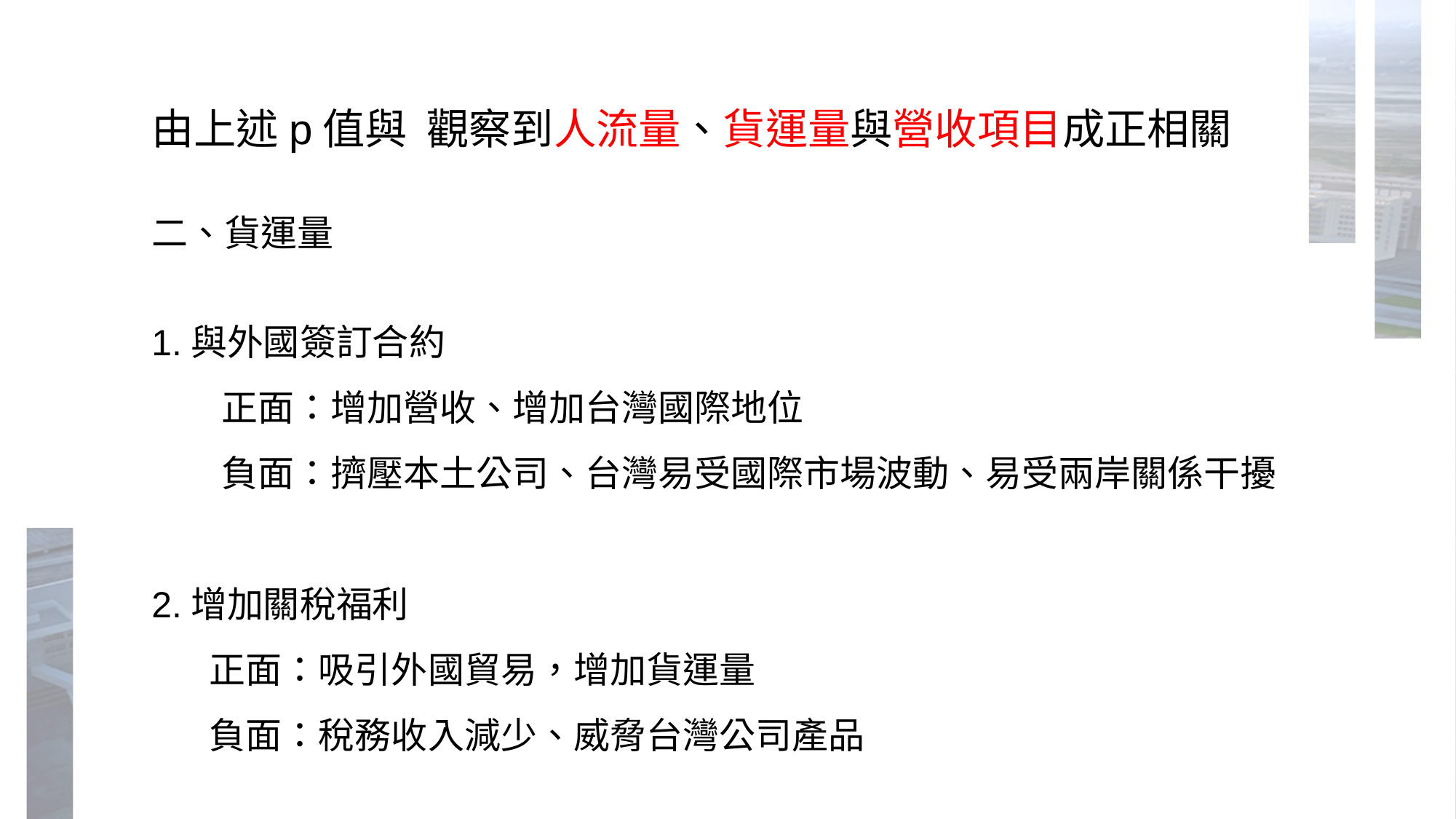

由上述p值與  觀察到人流量、貨運量與營收項目成正相關
二、貨運量

1.與外國簽訂合約
      正面：增加營收、增加台灣國際地位
      負面：擠壓本土公司、台灣易受國際市場波動、易受兩岸關係干擾

2.增加關稅福利
      正面：吸引外國貿易，增加貨運量
      負面：稅務收入減少、威脅台灣公司產品